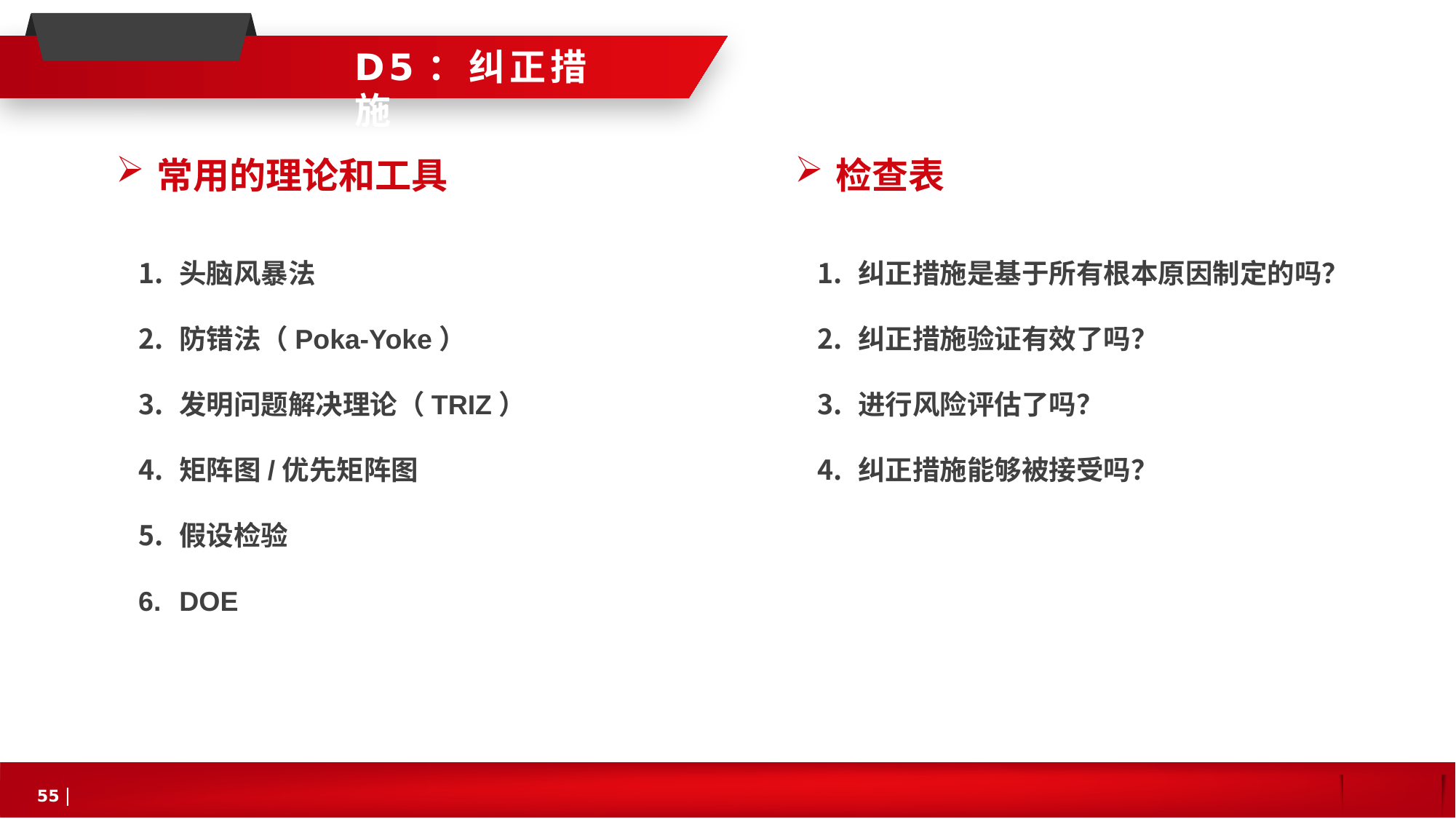

D5：纠正措施
常用的理论和工具
检查表
头脑风暴法
防错法（Poka-Yoke）
发明问题解决理论（TRIZ）
矩阵图/优先矩阵图
假设检验
DOE
纠正措施是基于所有根本原因制定的吗？
纠正措施验证有效了吗？
进行风险评估了吗？
纠正措施能够被接受吗？